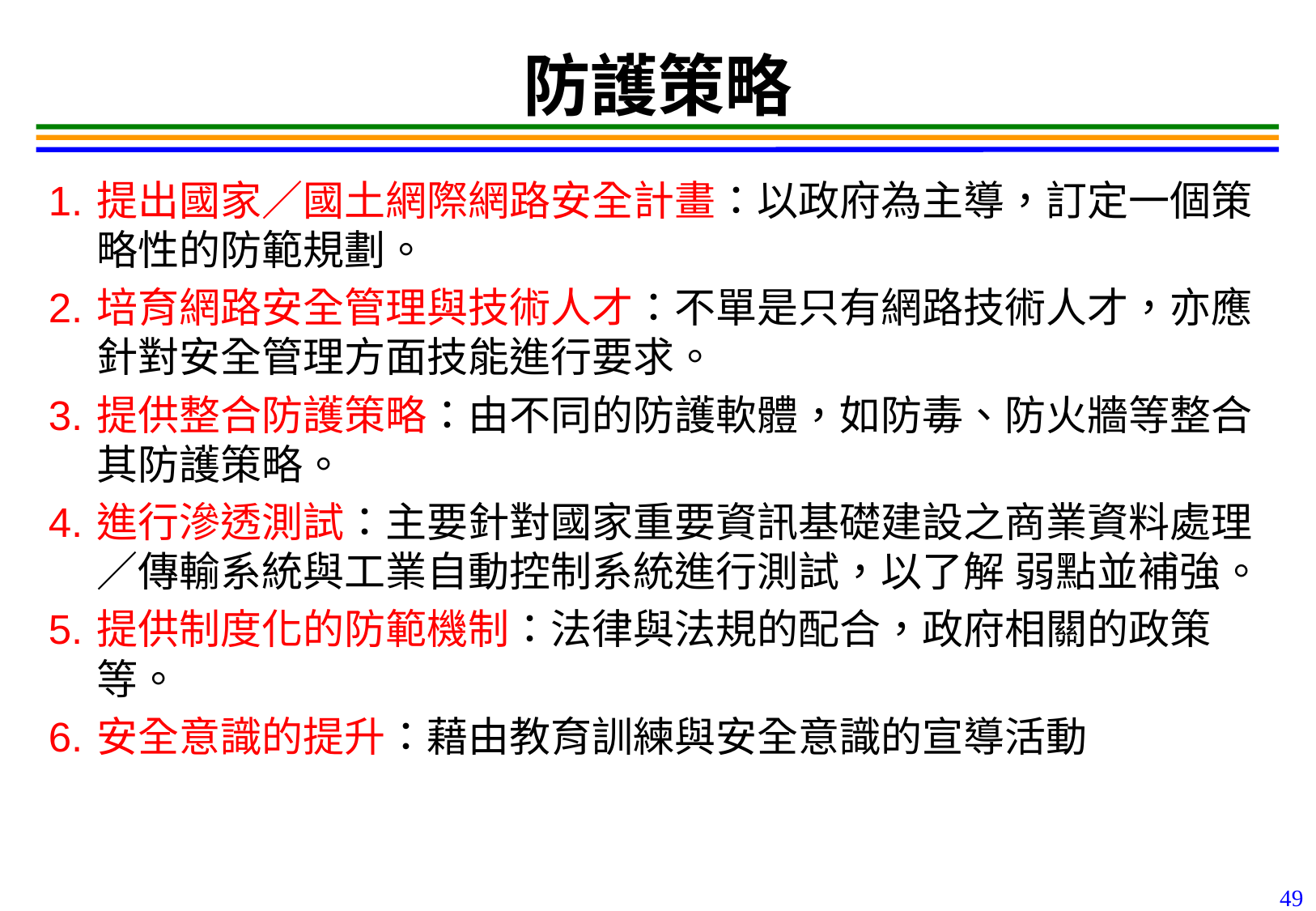

49
# 防護策略
提出國家／國土網際網路安全計畫：以政府為主導，訂定一個策略性的防範規劃。
培育網路安全管理與技術人才：不單是只有網路技術人才，亦應針對安全管理方面技能進行要求。
提供整合防護策略：由不同的防護軟體，如防毒、防火牆等整合其防護策略。
進行滲透測試：主要針對國家重要資訊基礎建設之商業資料處理／傳輸系統與工業自動控制系統進行測試，以了解 弱點並補強。
提供制度化的防範機制：法律與法規的配合，政府相關的政策等。
安全意識的提升：藉由教育訓練與安全意識的宣導活動